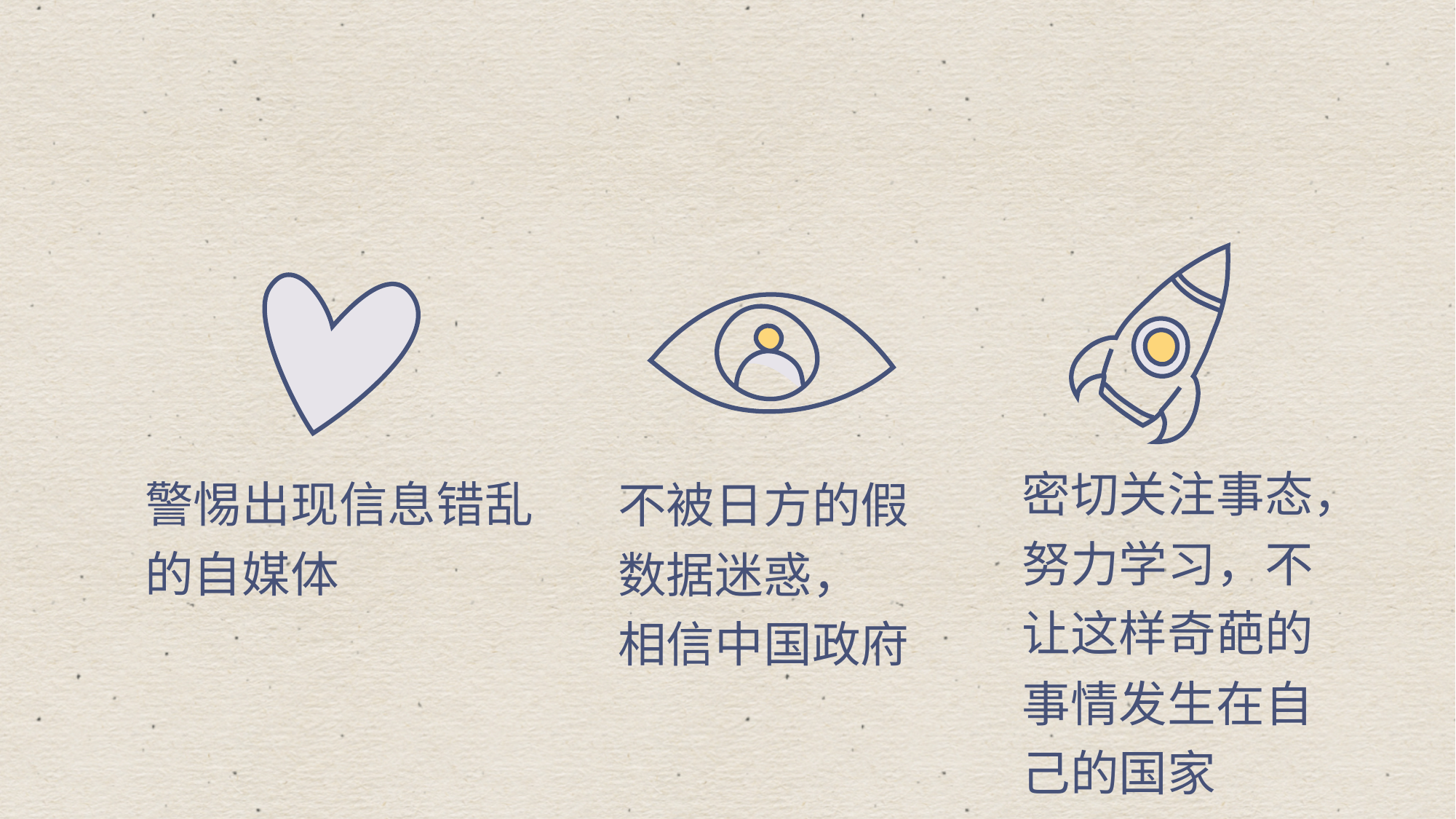

密切关注事态，努力学习，不让这样奇葩的事情发生在自己的国家
警惕出现信息错乱的自媒体
不被日方的假数据迷惑，
相信中国政府